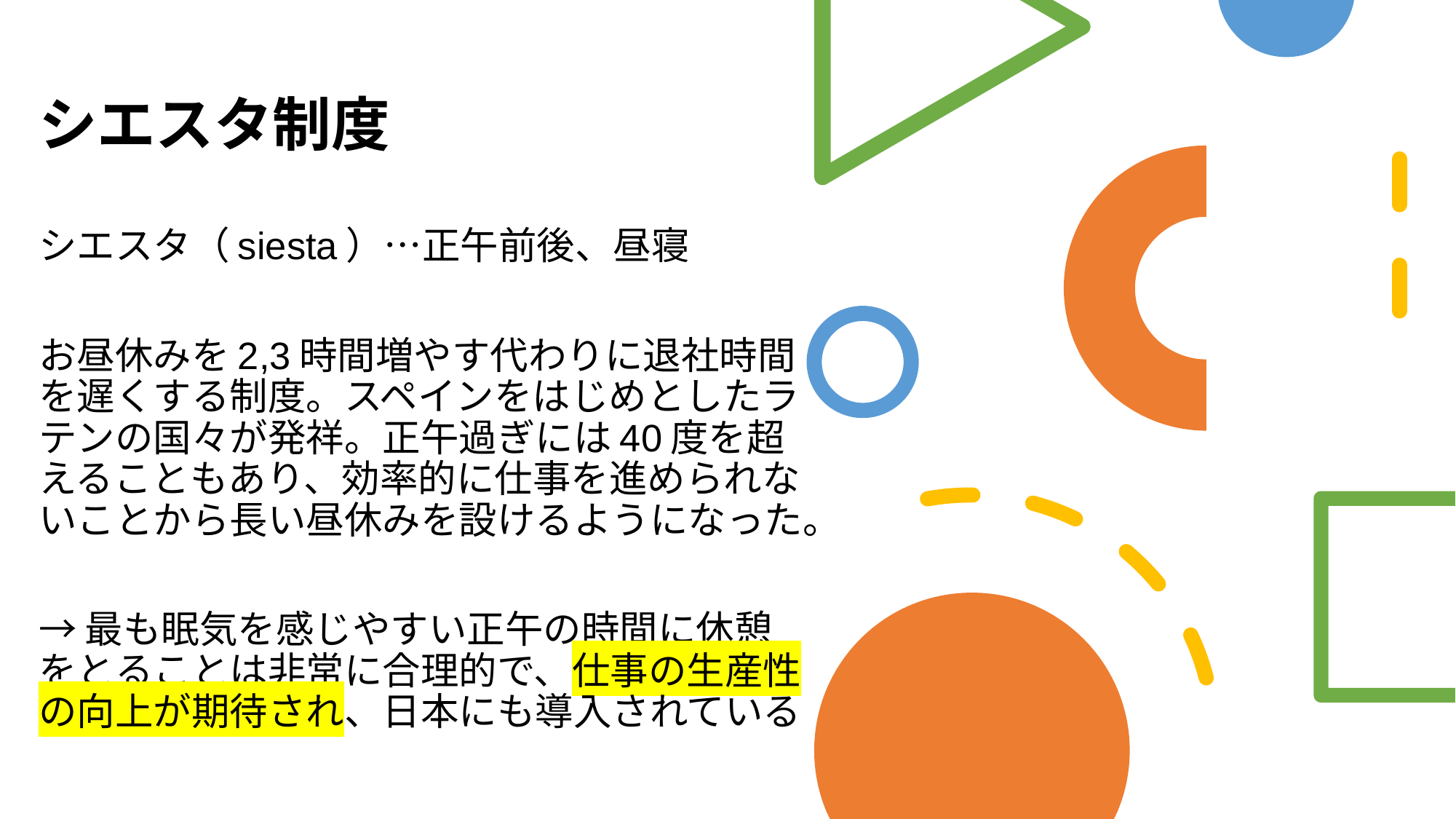

シエスタ制度

シエスタ（siesta）…正午前後、昼寝

お昼休みを2,3時間増やす代わりに退社時間を遅くする制度。スペインをはじめとしたラテンの国々が発祥。正午過ぎには40度を超えることもあり、効率的に仕事を進められないことから長い昼休みを設けるようになった。

→最も眠気を感じやすい正午の時間に休憩をとることは非常に合理的で、仕事の生産性の向上が期待され、日本にも導入されている